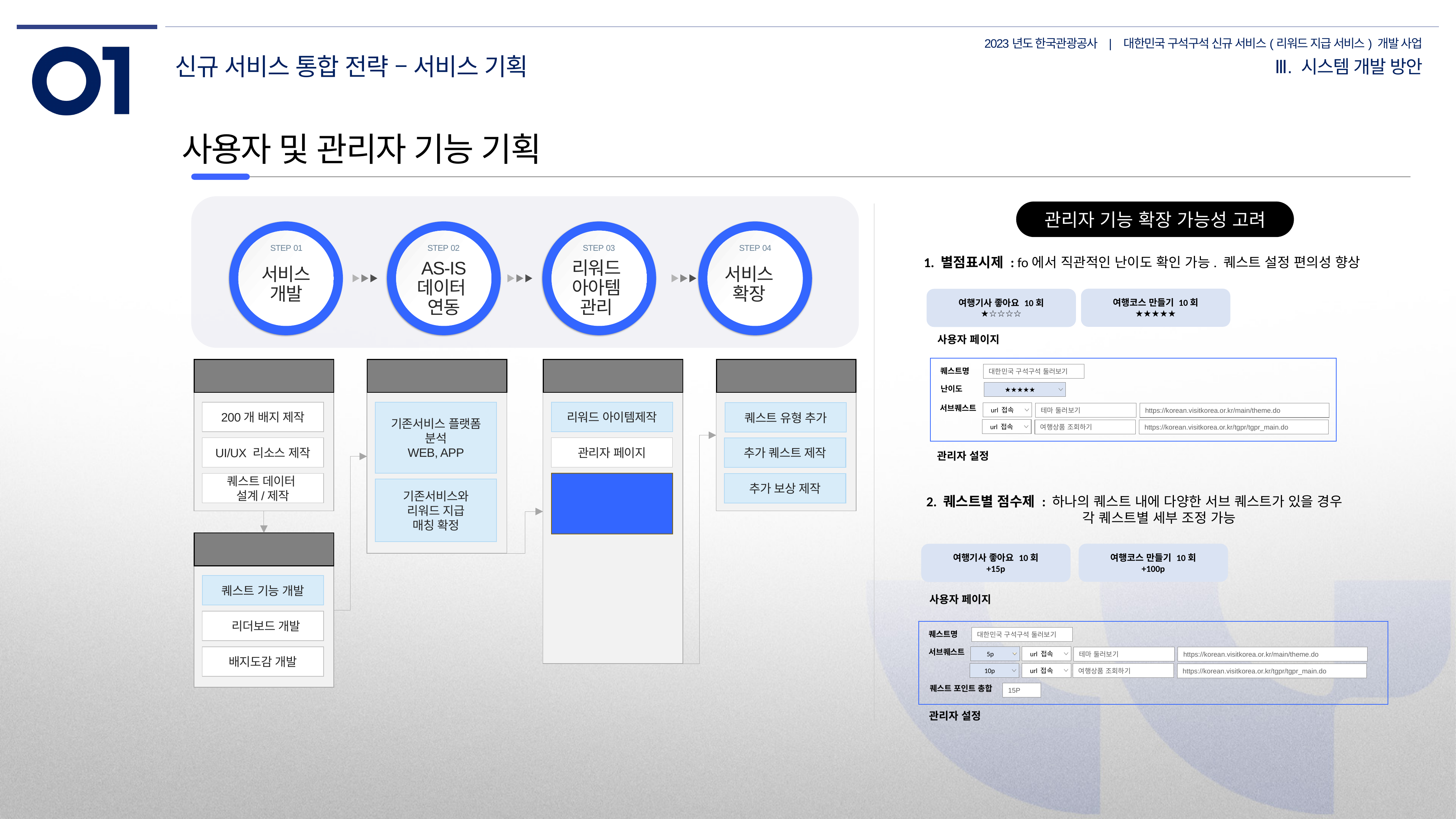

신규 서비스 통합 전략 – 서비스 기획
Ⅲ. 시스템 개발 방안
사용자 및 관리자 기능 기획

관리자 기능 확장 가능성 고려

STEP 01
STEP 02
STEP 03
STEP 04
1. 별점표시제 : fo에서 직관적인 난이도 확인 가능. 퀘스트 설정 편의성 향상
AS-IS
데이터
연동
리워드
아아템
관리
서비스
개발
서비스
확장

여행코스 만들기 10회
★★★★★
여행기사 좋아요 10회
★☆☆☆☆
사용자 페이지

데이터 설계 및 제작
서비스 플랫폼

ADMIN 리워드 관리 시스템 개발

서비스 확장
퀘스트명
대한민국 구석구석 둘러보기
난이도
★★★★★

서브퀘스트
200개 배지 제작
기존서비스 플랫폼 분석
WEB, APP
리워드 아이템제작
퀘스트 유형 추가
url 접속

테마 둘러보기
https://korean.visitkorea.or.kr/main/theme.do
url 접속

여행상품 조회하기
https://korean.visitkorea.or.kr/tgpr/tgpr_main.do
추가 퀘스트 제작
UI/UX 리소스 제작
관리자 페이지
관리자 설정
퀘스트 데이터
설계/제작
관리자 특수 기능
사용자 검색 아이템 지급
추가 보상 제작
기존서비스와
리워드 지급
매칭 확정
2. 퀘스트별 점수제 : 하나의 퀘스트 내에 다양한 서브 퀘스트가 있을 경우
                                        각 퀘스트별 세부 조정 가능

프로그램 개발
여행코스 만들기 10회
+100p
여행기사 좋아요 10회
+15p
퀘스트 기능 개발
사용자 페이지
 리더보드 개발

퀘스트명
대한민국 구석구석 둘러보기
서브퀘스트
url 접속

5p

배지도감 개발
테마 둘러보기
https://korean.visitkorea.or.kr/main/theme.do
url 접속

10p

여행상품 조회하기
https://korean.visitkorea.or.kr/tgpr/tgpr_main.do
퀘스트 포인트 총합
15P
관리자 설정